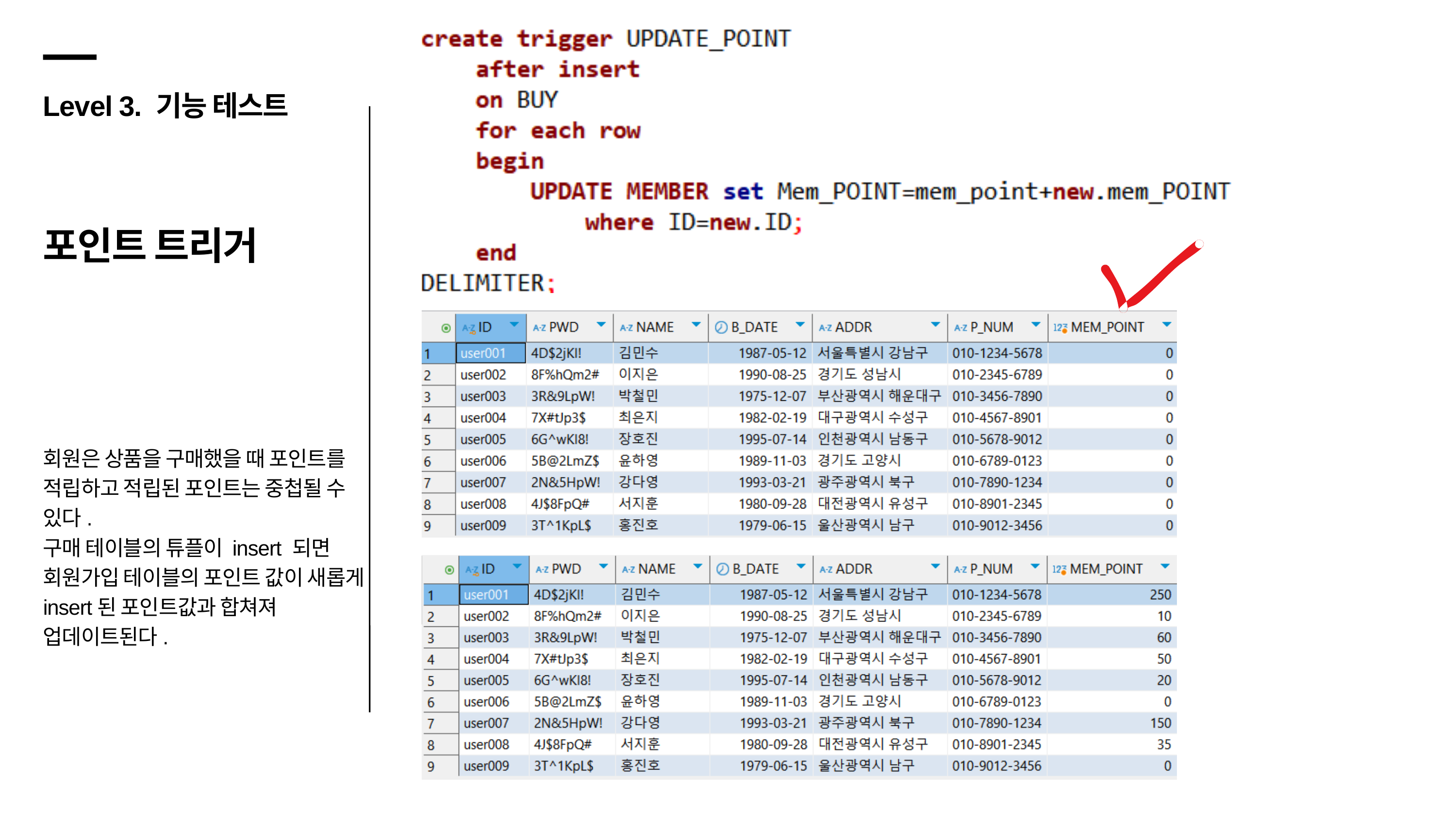

Level 3. 기능 테스트

포인트 트리거

회원은 상품을 구매했을 때 포인트를
적립하고 적립된 포인트는 중첩될 수 있다.
구매 테이블의 튜플이 insert 되면
회원가입 테이블의 포인트 값이 새롭게 insert된 포인트값과 합쳐져 업데이트된다.